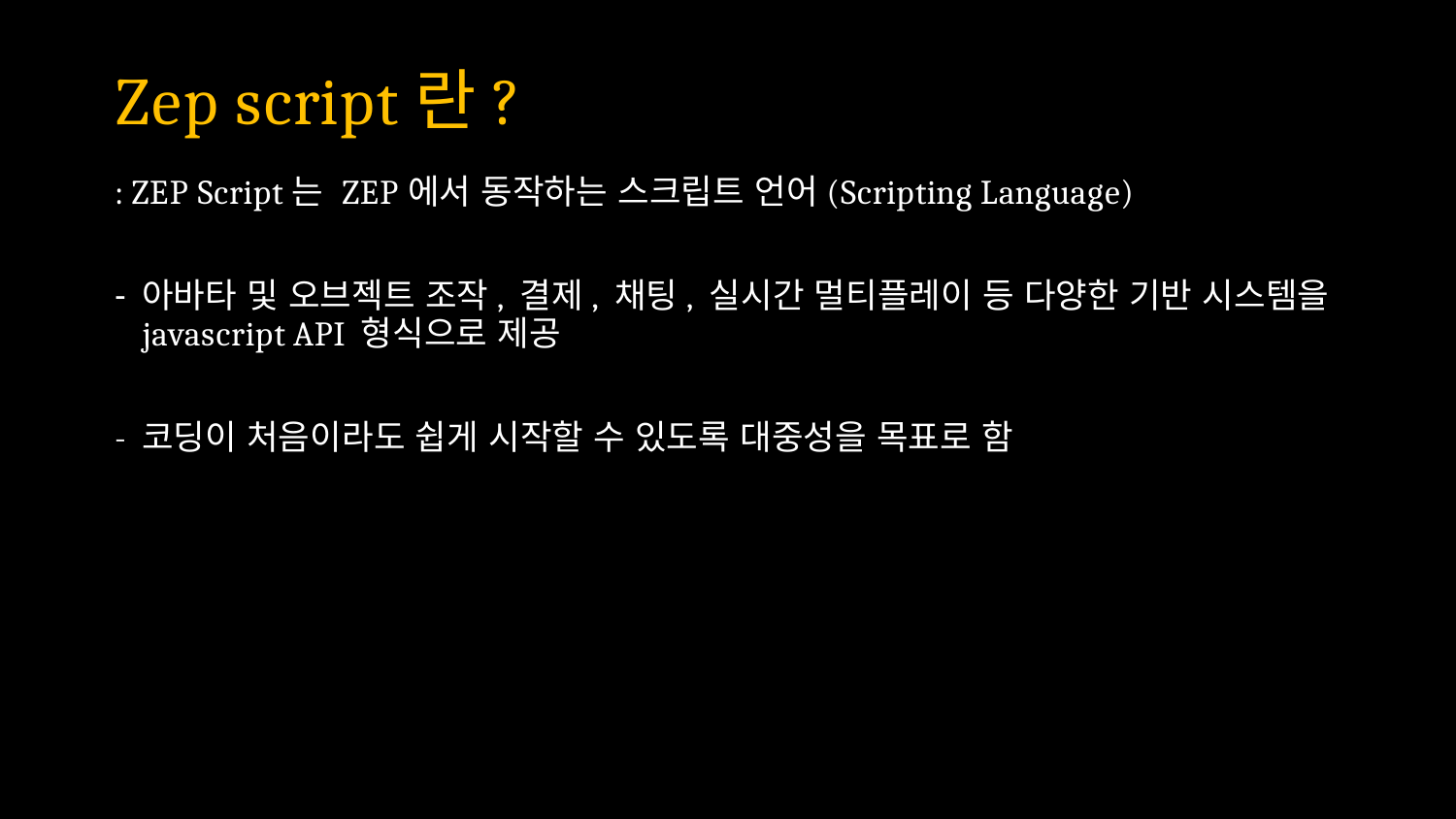

# Zep script란?
: ZEP Script는 ZEP에서 동작하는 스크립트 언어(Scripting Language)

아바타 및 오브젝트 조작, 결제, 채팅, 실시간 멀티플레이 등 다양한 기반 시스템을 javascript API 형식으로 제공

- 코딩이 처음이라도 쉽게 시작할 수 있도록 대중성을 목표로 함